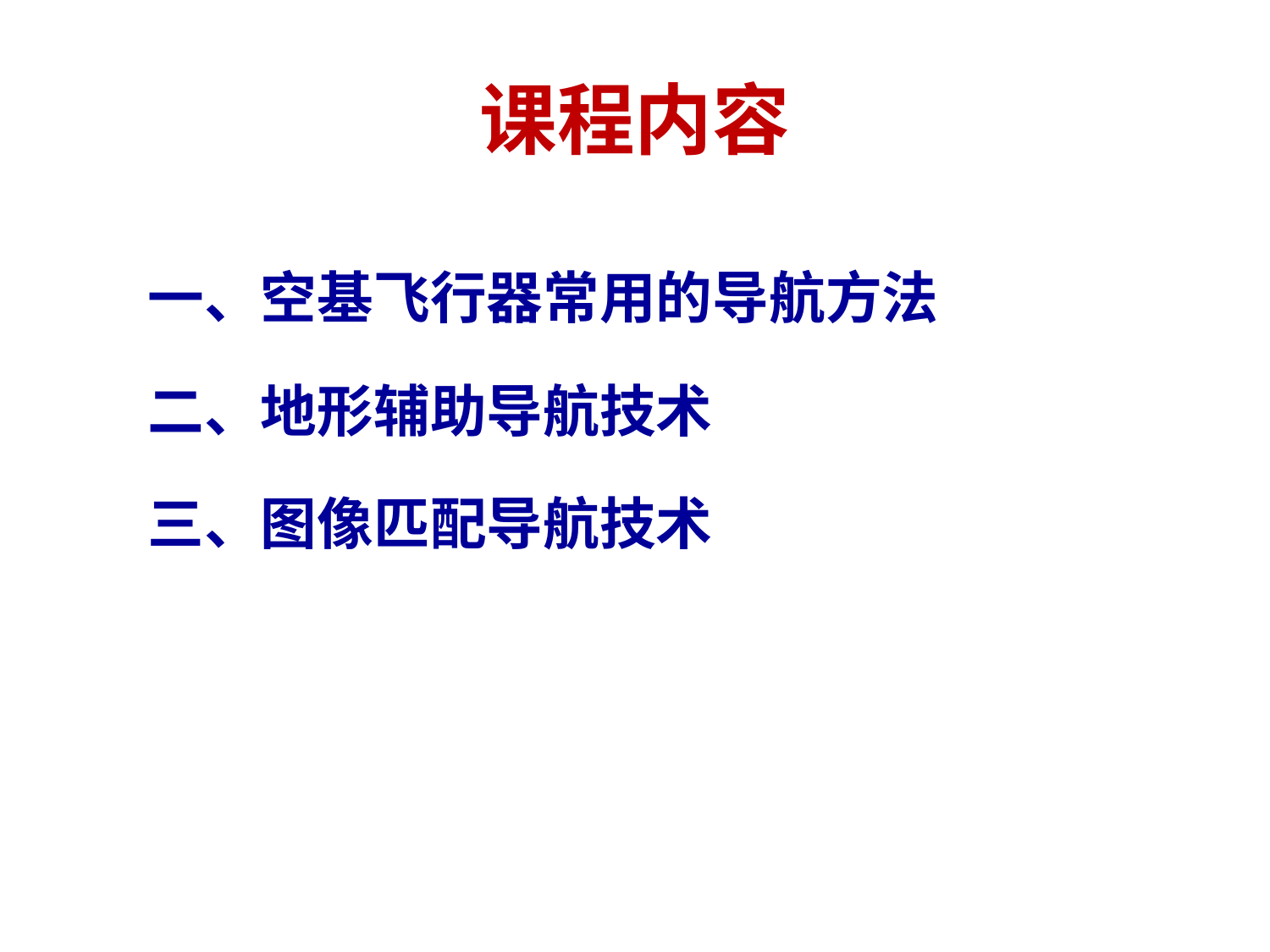

# 课程内容
一、空基飞行器常用的导航方法
二、地形辅助导航技术
三、图像匹配导航技术